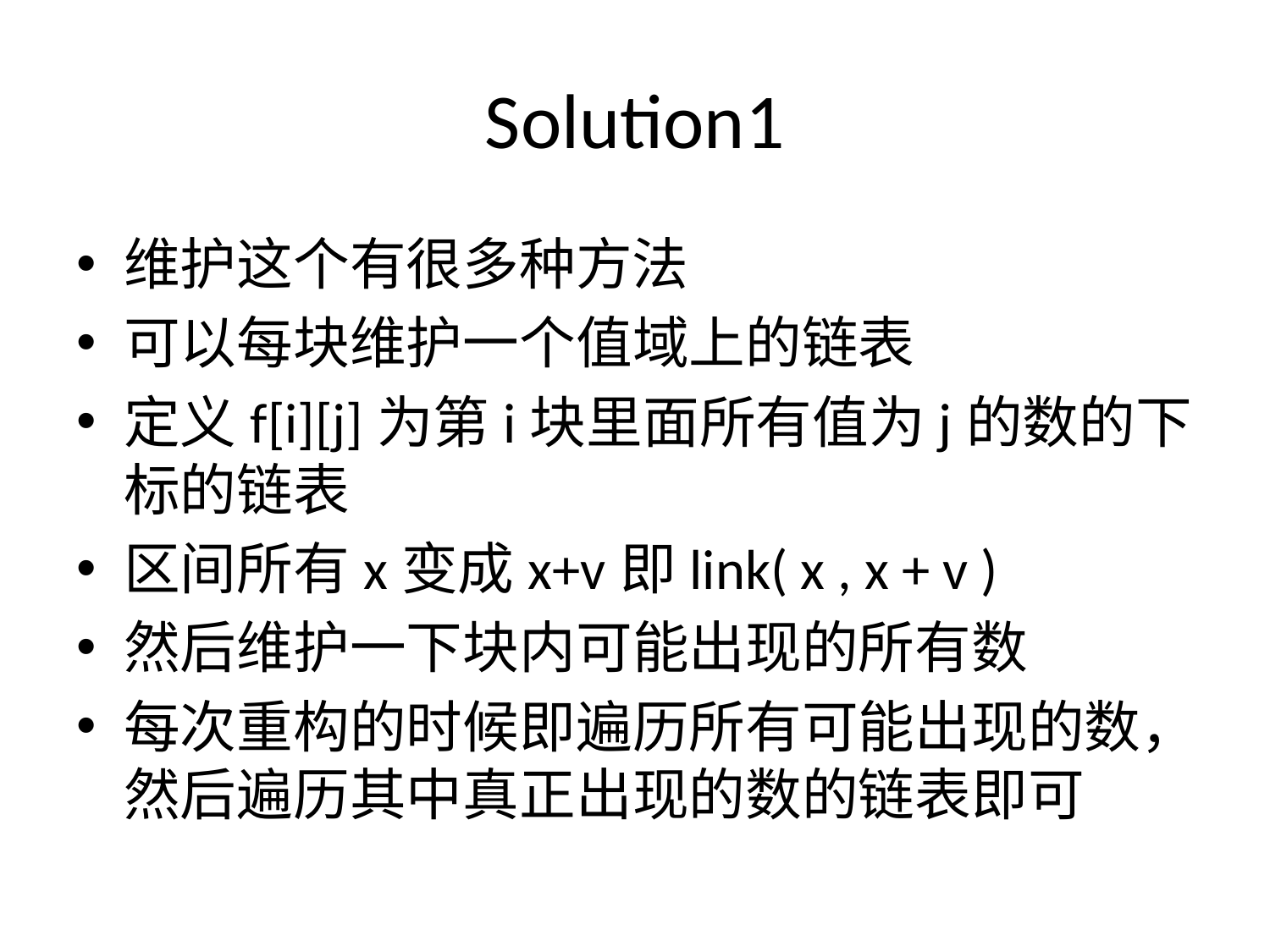

# Solution1
维护这个有很多种方法
可以每块维护一个值域上的链表
定义f[i][j]为第i块里面所有值为j的数的下标的链表
区间所有x变成x+v即link( x , x + v )
然后维护一下块内可能出现的所有数
每次重构的时候即遍历所有可能出现的数，然后遍历其中真正出现的数的链表即可